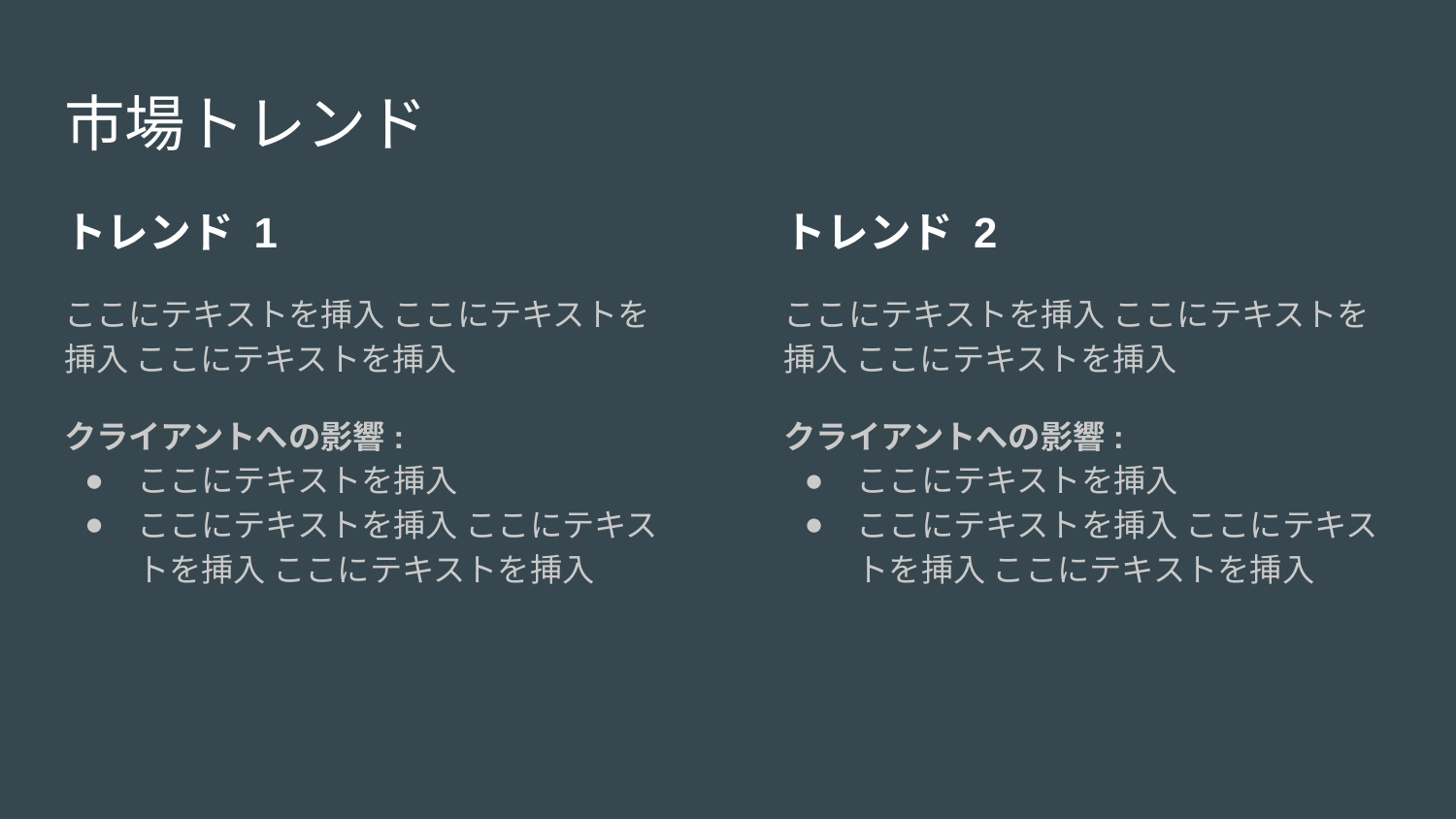

# 市場トレンド
トレンド 1
ここにテキストを挿入 ここにテキストを挿入 ここにテキストを挿入
クライアントへの影響:
ここにテキストを挿入
ここにテキストを挿入 ここにテキストを挿入 ここにテキストを挿入
トレンド 2
ここにテキストを挿入 ここにテキストを挿入 ここにテキストを挿入
クライアントへの影響:
ここにテキストを挿入
ここにテキストを挿入 ここにテキストを挿入 ここにテキストを挿入